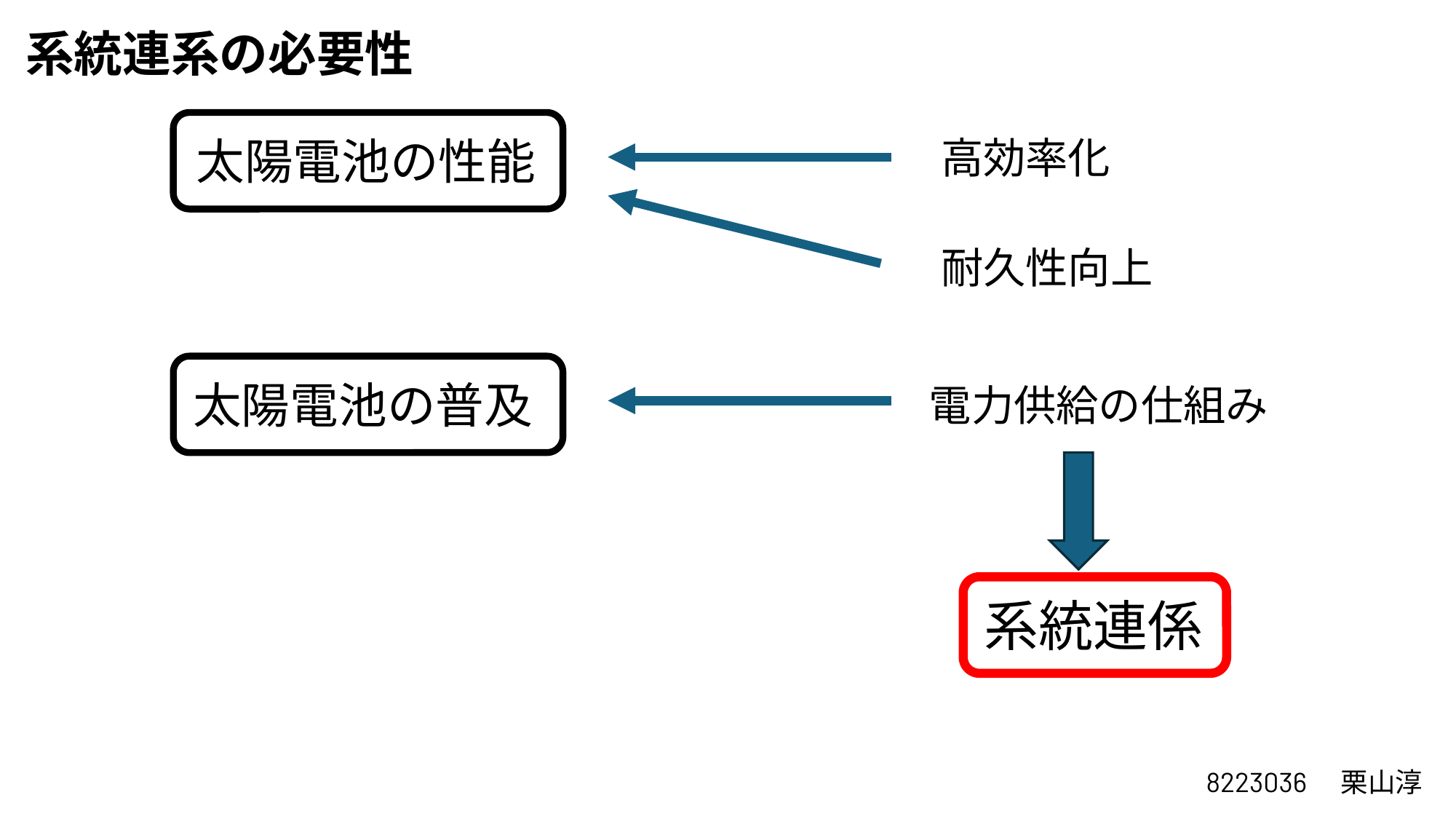

系統連系の必要性

太陽電池の性能
高効率化
耐久性向上

太陽電池の普及
電力供給の仕組み

系統連係
8223036　栗山淳